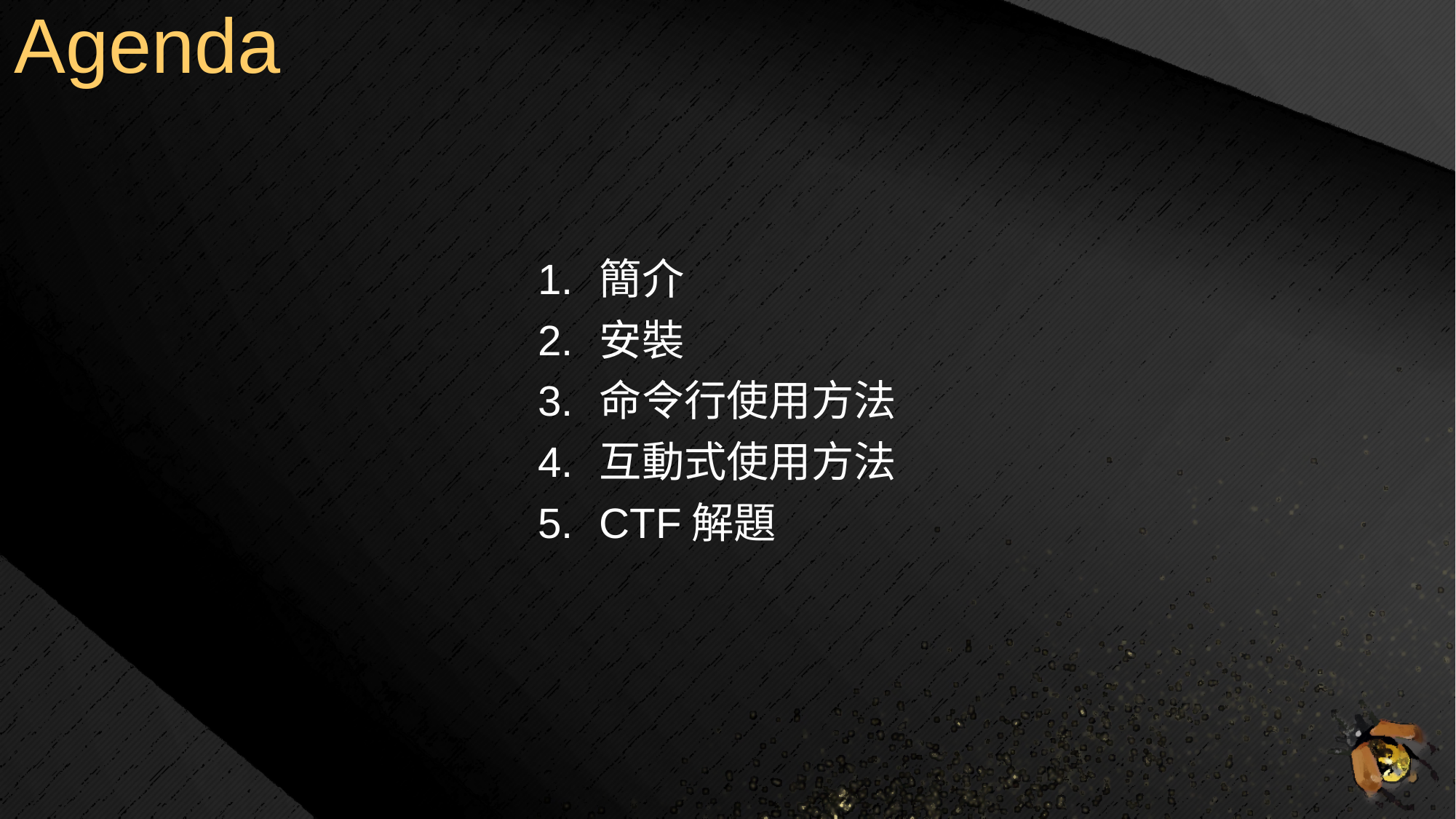

# Agenda
簡介
安裝
命令行使用方法
互動式使用方法
CTF解題